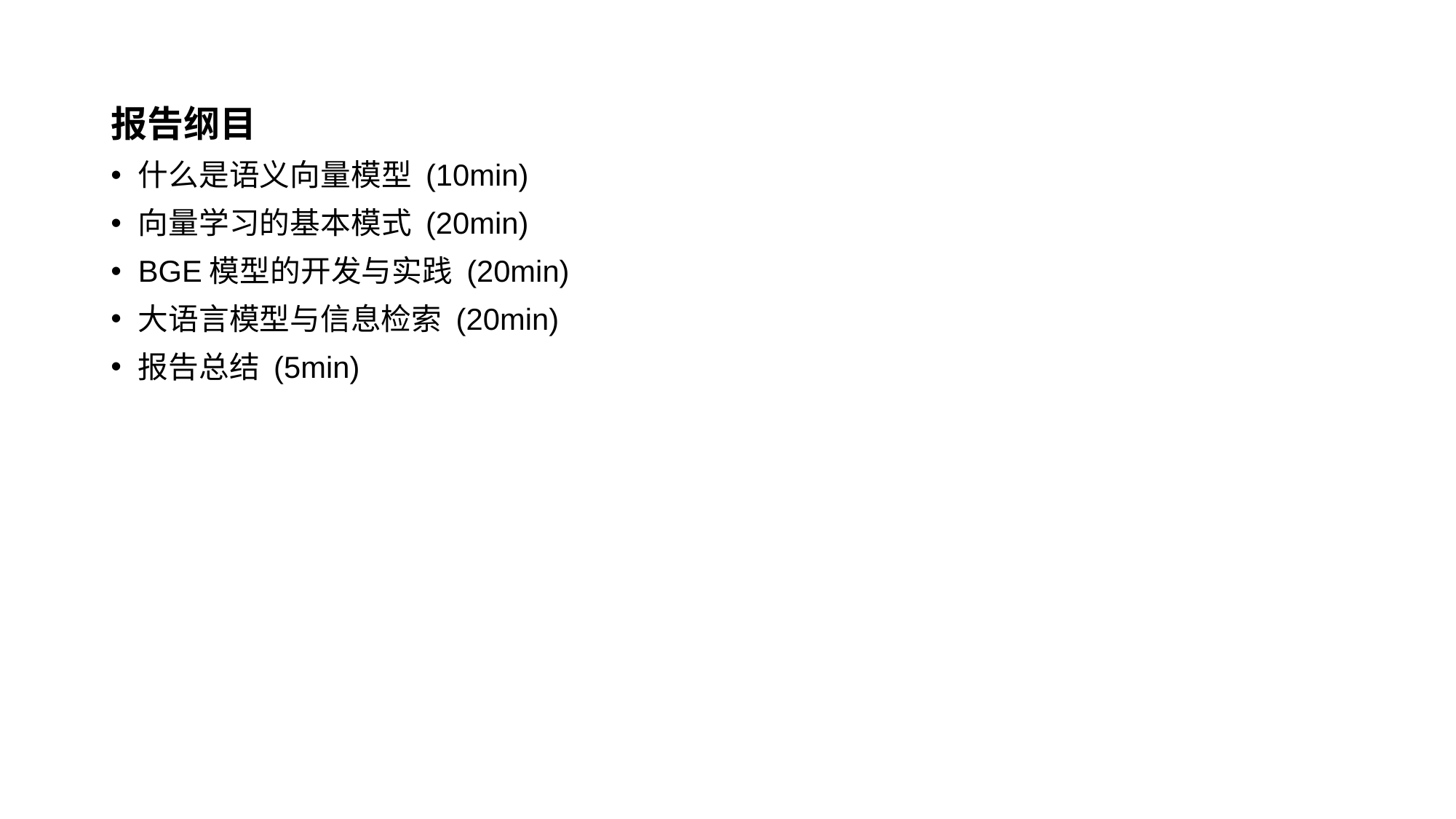

报告纲目
什么是语义向量模型 (10min)
向量学习的基本模式 (20min)
BGE模型的开发与实践 (20min)
大语言模型与信息检索 (20min)
报告总结 (5min)